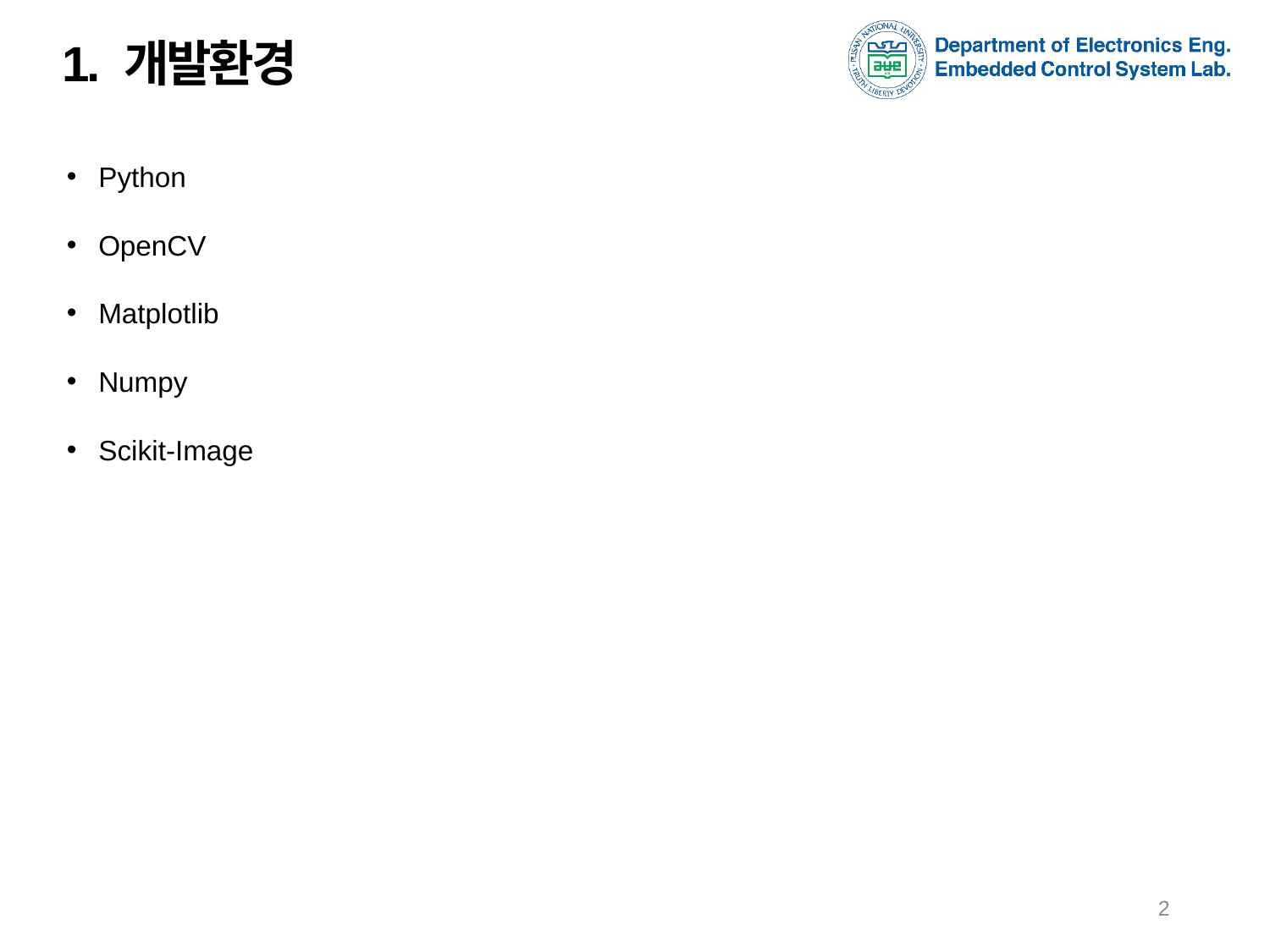

# 1. 개발환경
Python
OpenCV
Matplotlib
Numpy
Scikit-Image

2